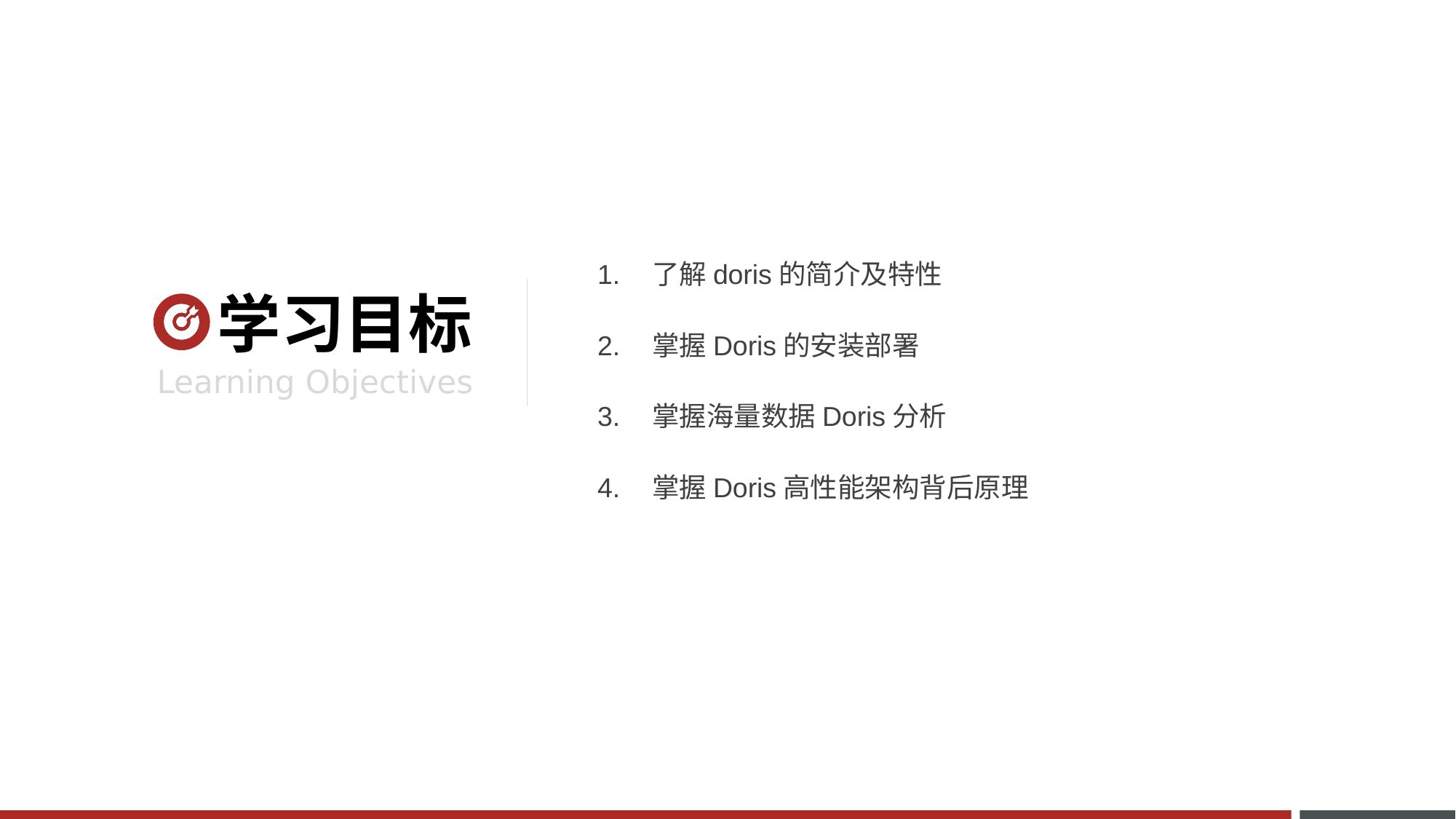

了解doris的简介及特性
掌握Doris的安装部署
掌握海量数据Doris分析
掌握Doris高性能架构背后原理